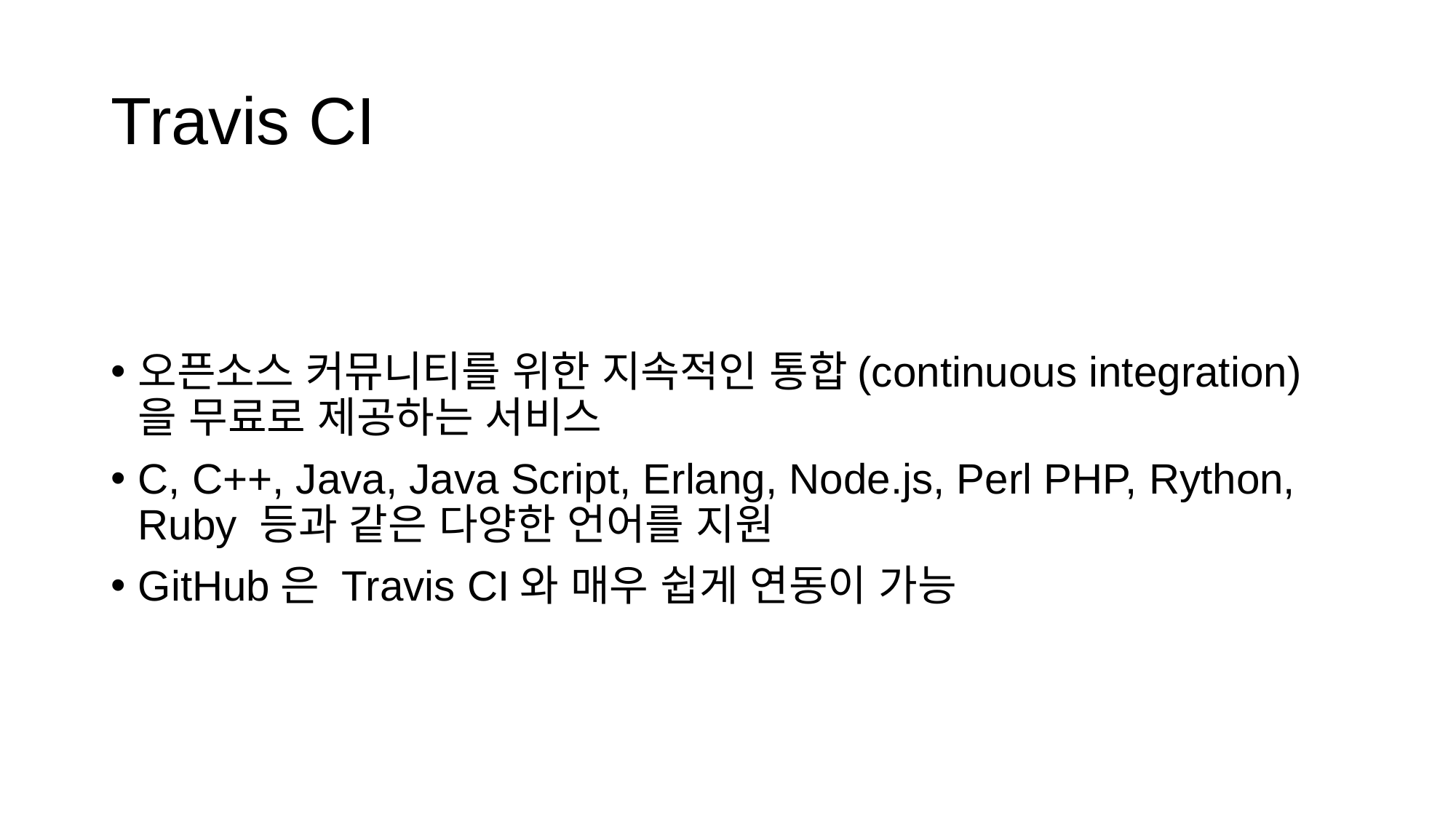

# Travis CI

오픈소스 커뮤니티를 위한 지속적인 통합(continuous integration)을 무료로 제공하는 서비스
C, C++, Java, Java Script, Erlang, Node.js, Perl PHP, Rython, Ruby 등과 같은 다양한 언어를 지원
GitHub은 Travis CI와 매우 쉽게 연동이 가능